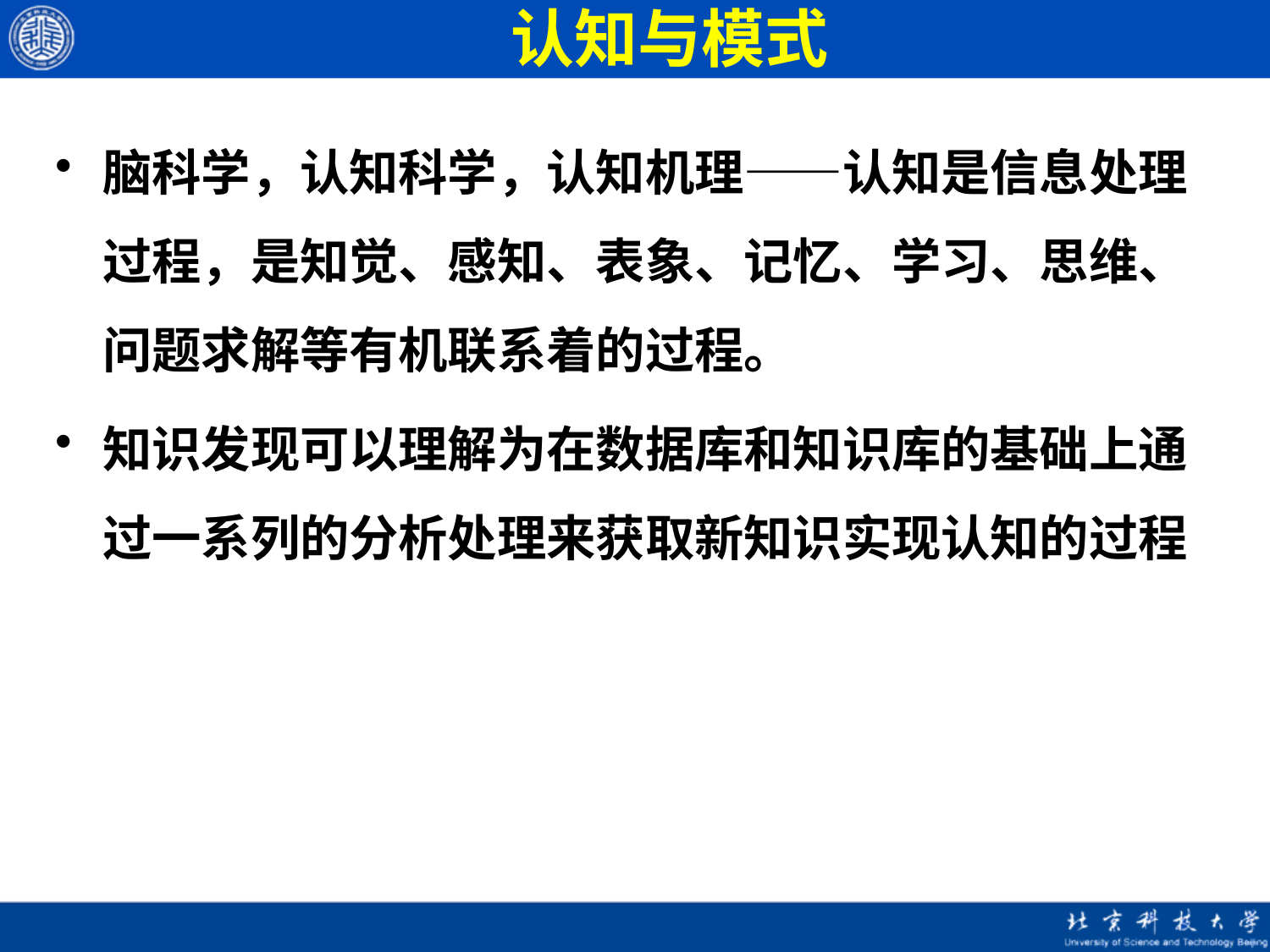

# 认知与模式
脑科学，认知科学，认知机理——认知是信息处理过程，是知觉、感知、表象、记忆、学习、思维、问题求解等有机联系着的过程。
知识发现可以理解为在数据库和知识库的基础上通过一系列的分析处理来获取新知识实现认知的过程